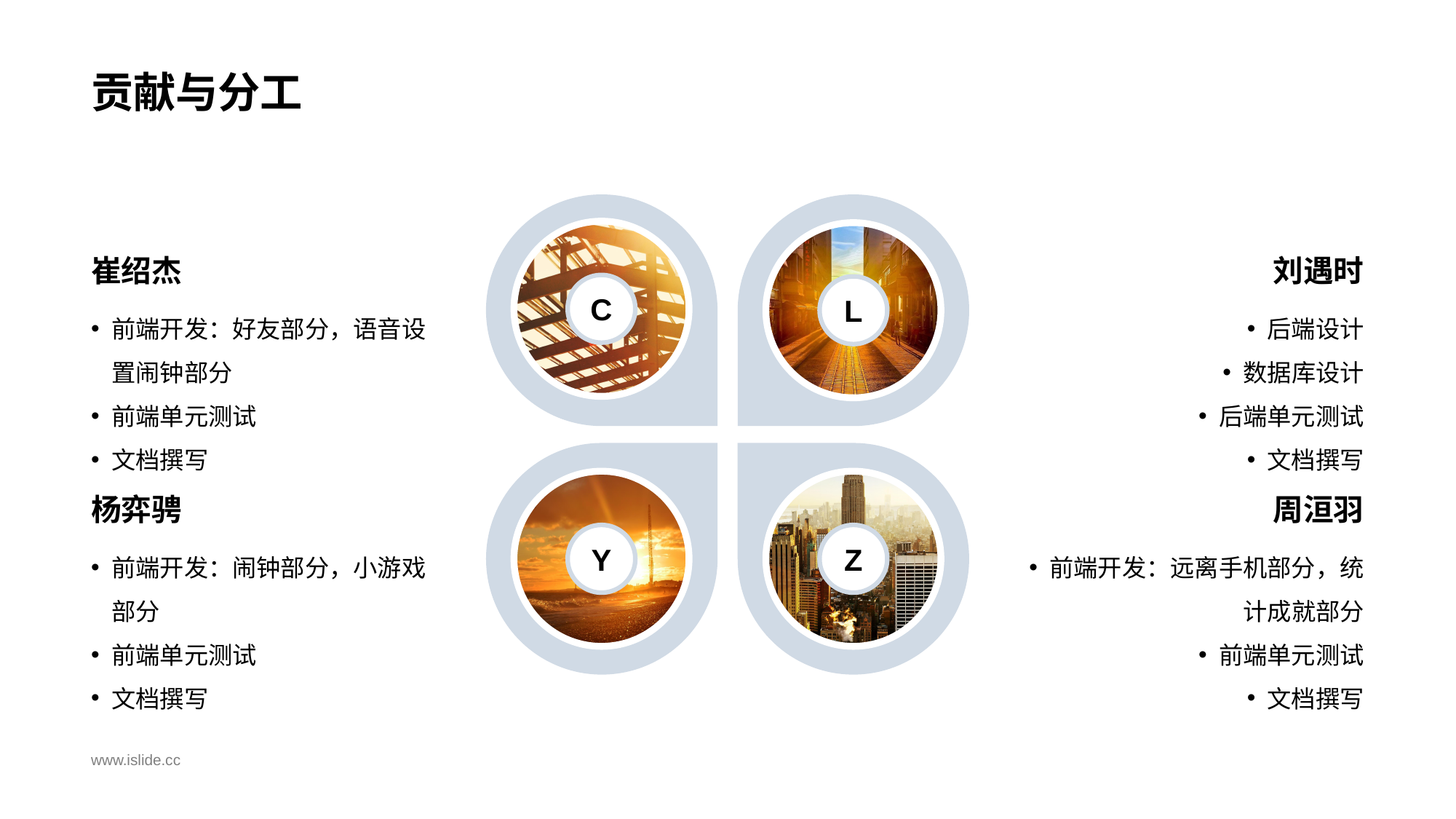

# 贡献与分工

C

L
崔绍杰
刘遇时
前端开发：好友部分，语音设置闹钟部分
前端单元测试
文档撰写

后端设计
数据库设计
后端单元测试
文档撰写

Y

Z
杨弈骋
周洹羽
前端开发：闹钟部分，小游戏部分
前端单元测试
文档撰写
前端开发：远离手机部分，统计成就部分
前端单元测试
文档撰写
www.islide.cc
36